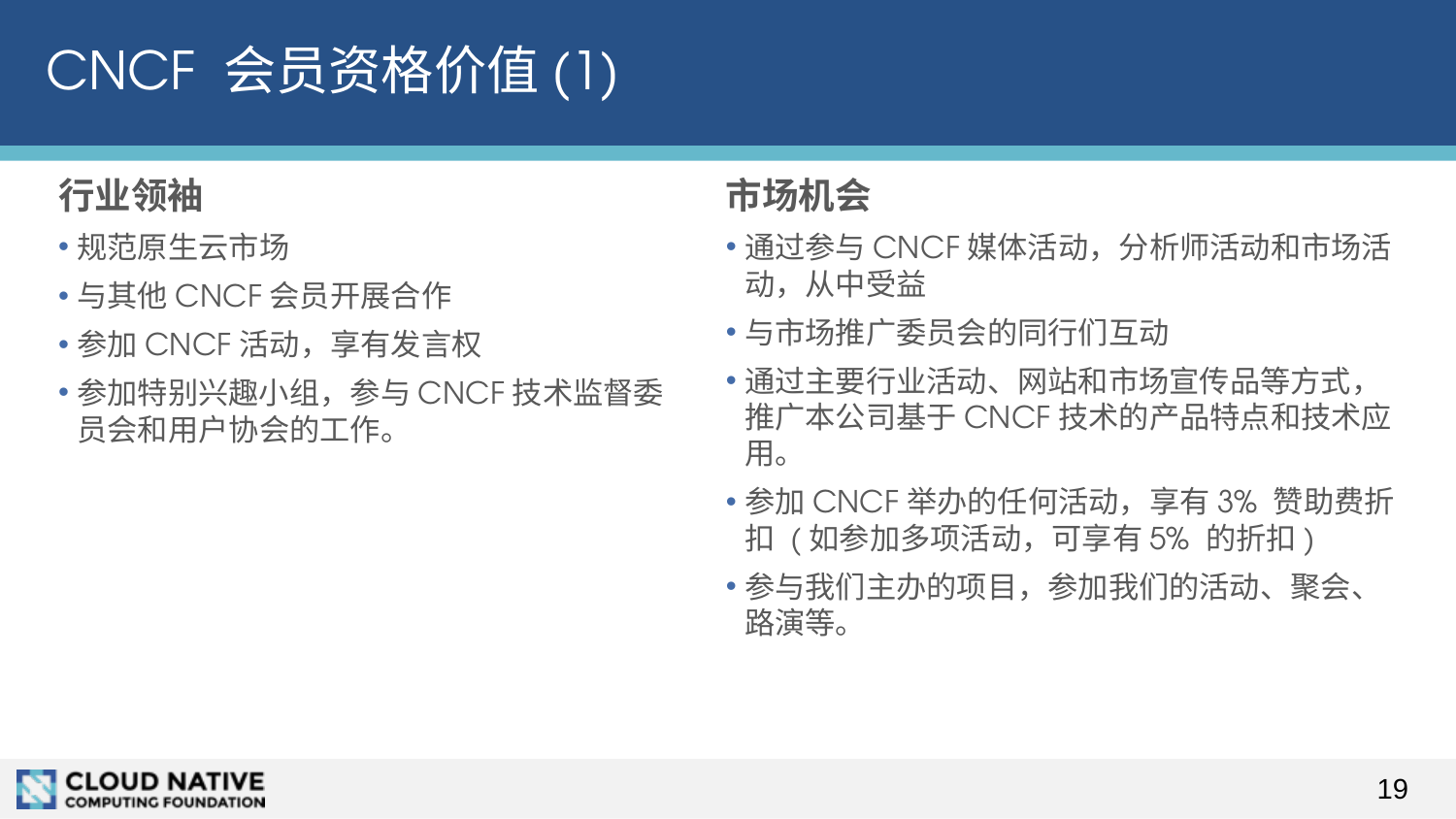

# CNCF 会员资格价值(1)
行业领袖
规范原生云市场
与其他CNCF会员开展合作
参加CNCF活动，享有发言权
参加特别兴趣小组，参与CNCF技术监督委员会和用户协会的工作。
市场机会
通过参与CNCF媒体活动，分析师活动和市场活动，从中受益
与市场推广委员会的同行们互动
通过主要行业活动、网站和市场宣传品等方式，推广本公司基于CNCF技术的产品特点和技术应用。
参加CNCF举办的任何活动，享有3% 赞助费折扣 (如参加多项活动，可享有5% 的折扣)
参与我们主办的项目，参加我们的活动、聚会、路演等。
19